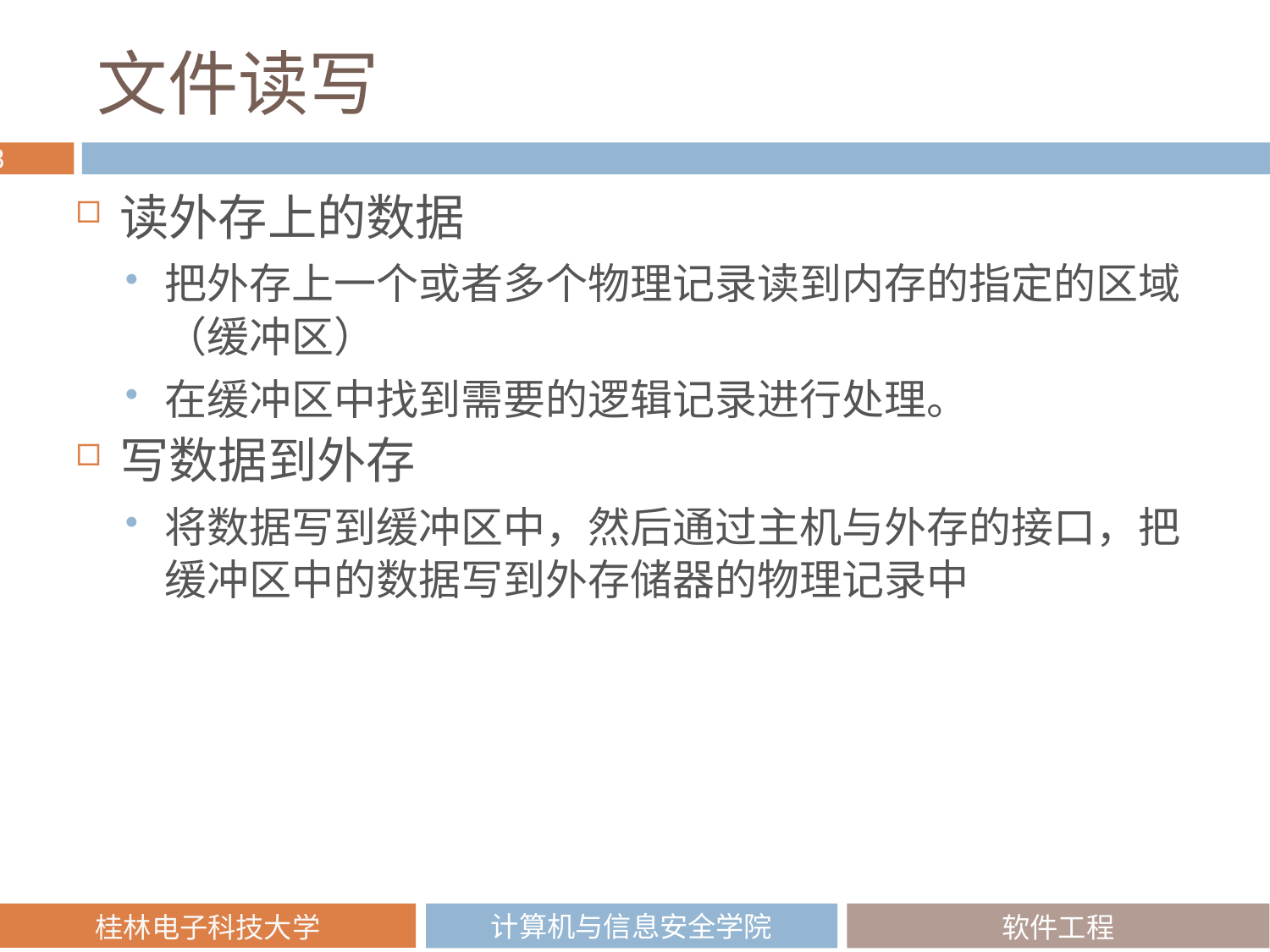

# 文件读写
读外存上的数据
把外存上一个或者多个物理记录读到内存的指定的区域（缓冲区）
在缓冲区中找到需要的逻辑记录进行处理。
写数据到外存
将数据写到缓冲区中，然后通过主机与外存的接口，把缓冲区中的数据写到外存储器的物理记录中